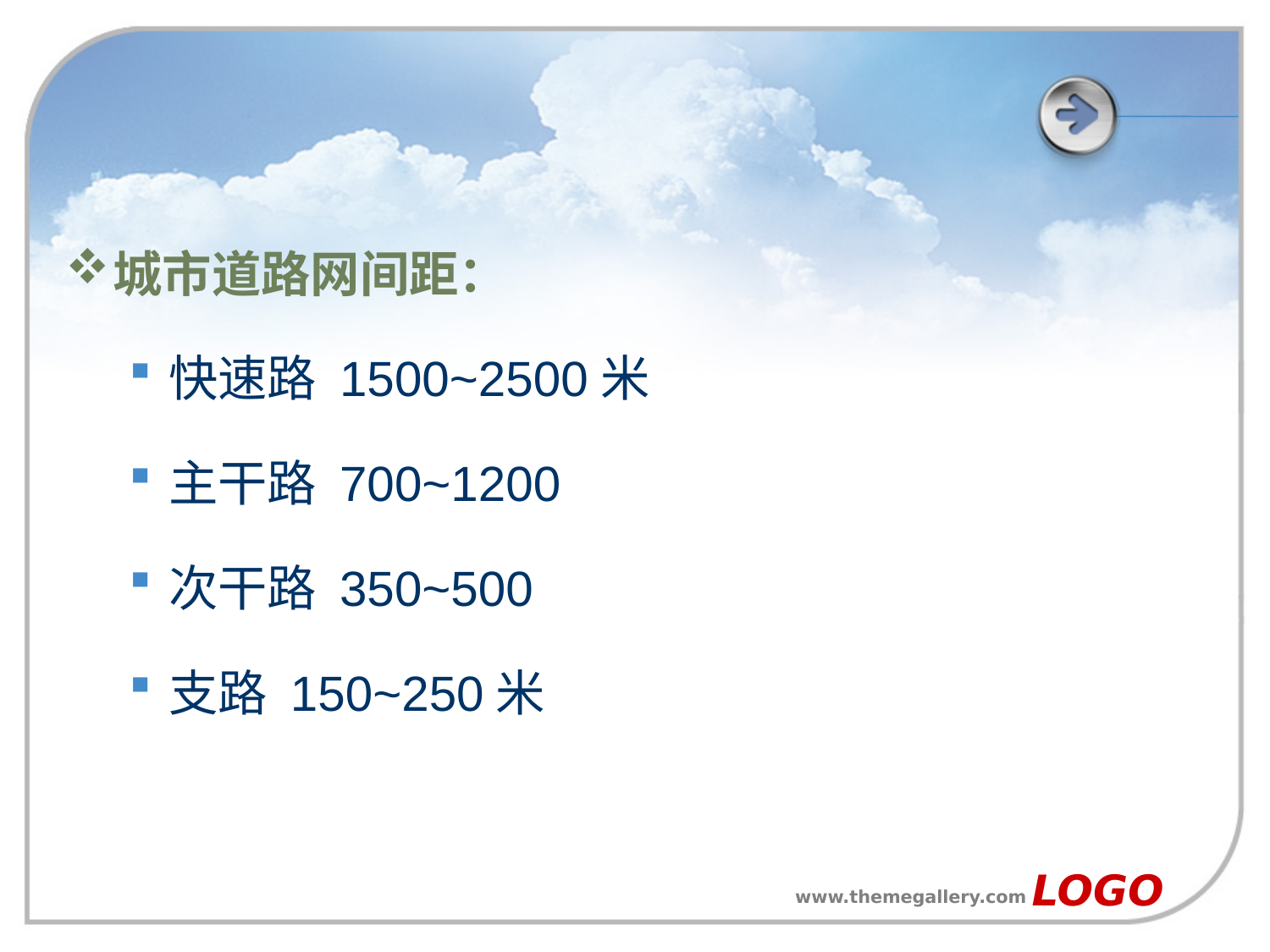

#
城市道路网间距：
快速路 1500~2500米
主干路 700~1200
次干路 350~500
支路 150~250米

LOGO
www.themegallery.com